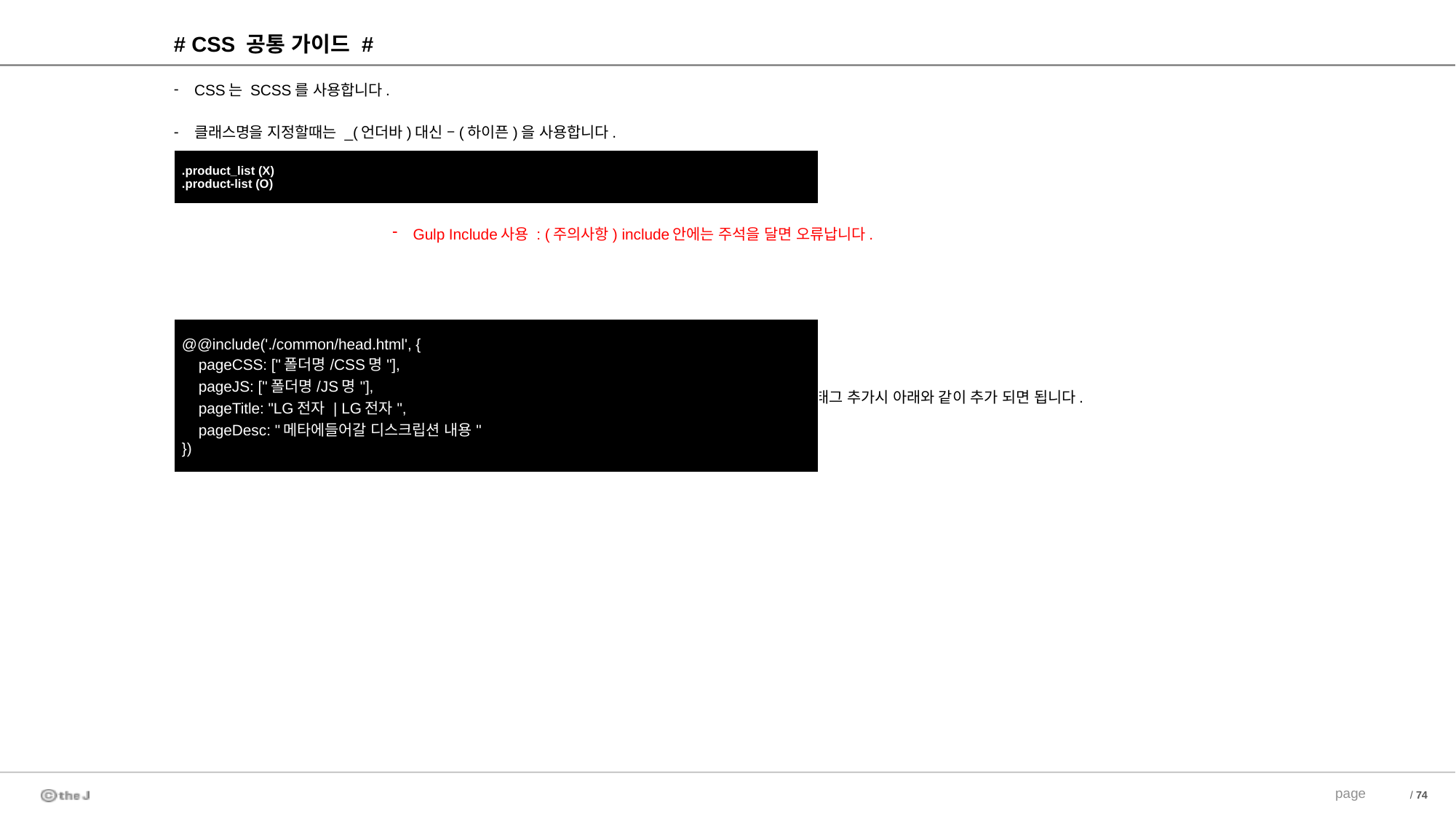

# CSS 공통 가이드 #
CSS는 SCSS를 사용합니다.
클래스명을 지정할때는 _(언더바)대신 –(하이픈)을 사용합니다.
공통 scss는 사용하지 말아주세요

# HEADER 사용법 #
- HEADER의 경우 include로 사용하고 있기 때문에 해당 카테고리의 CSS, JS와 SEO관련 META태그 추가시 아래와 같이 추가 되면 됩니다.

| .product\_list (X) .product-list (O) |
| --- |
Gulp Include사용 : (주의사항) include안에는 주석을 달면 오류납니다.
| @@include('./common/head.html', { pageCSS: ["폴더명/CSS명"], pageJS: ["폴더명/JS명"], pageTitle: "LG전자 | LG전자", pageDesc: "메타에들어갈 디스크립션 내용" }) |
| --- |